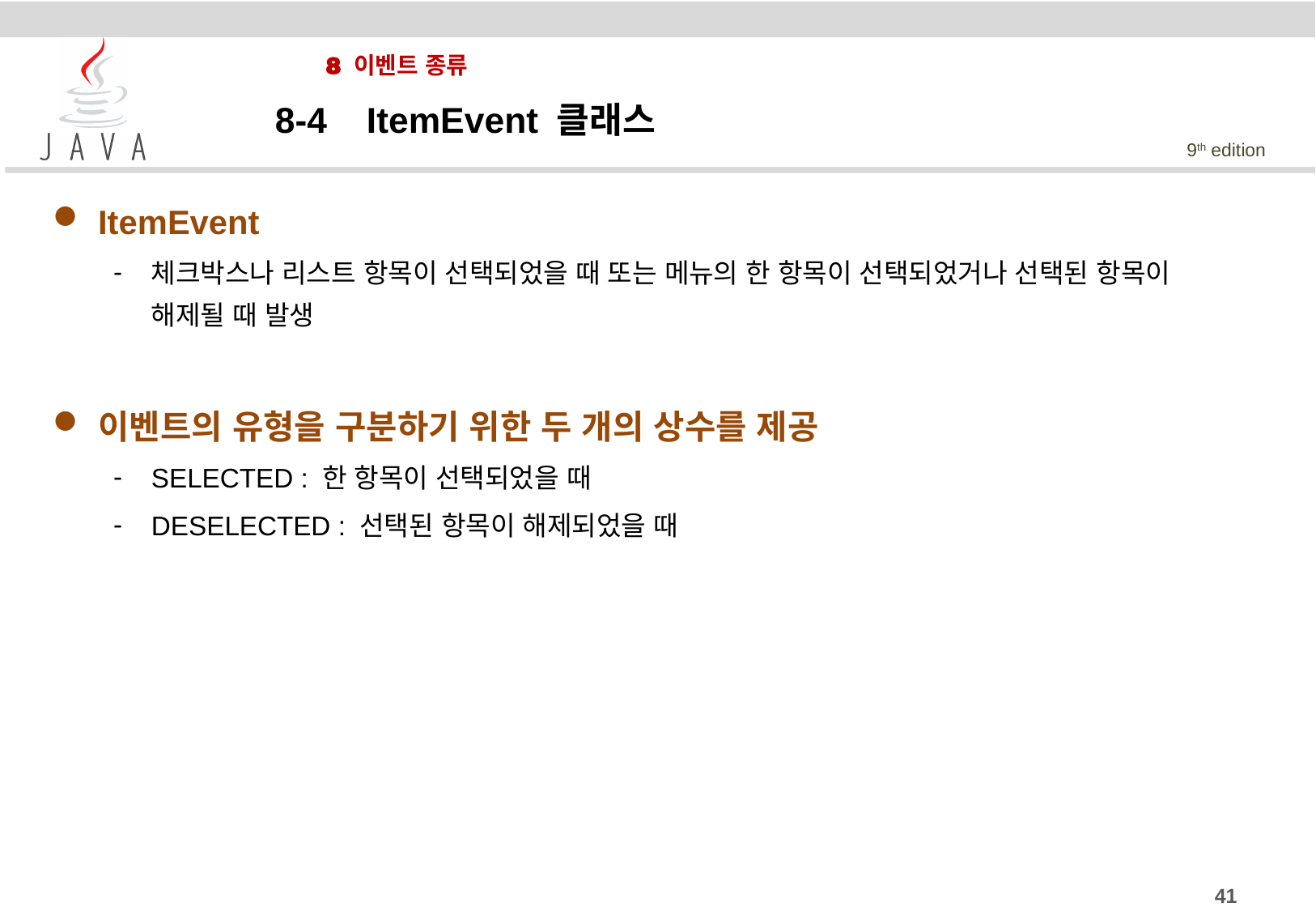

# 8 이벤트 종류
8-4    ItemEvent 클래스
ItemEvent
체크박스나 리스트 항목이 선택되었을 때 또는 메뉴의 한 항목이 선택되었거나 선택된 항목이 해제될 때 발생

이벤트의 유형을 구분하기 위한 두 개의 상수를 제공
SELECTED : 한 항목이 선택되었을 때
DESELECTED : 선택된 항목이 해제되었을 때
41